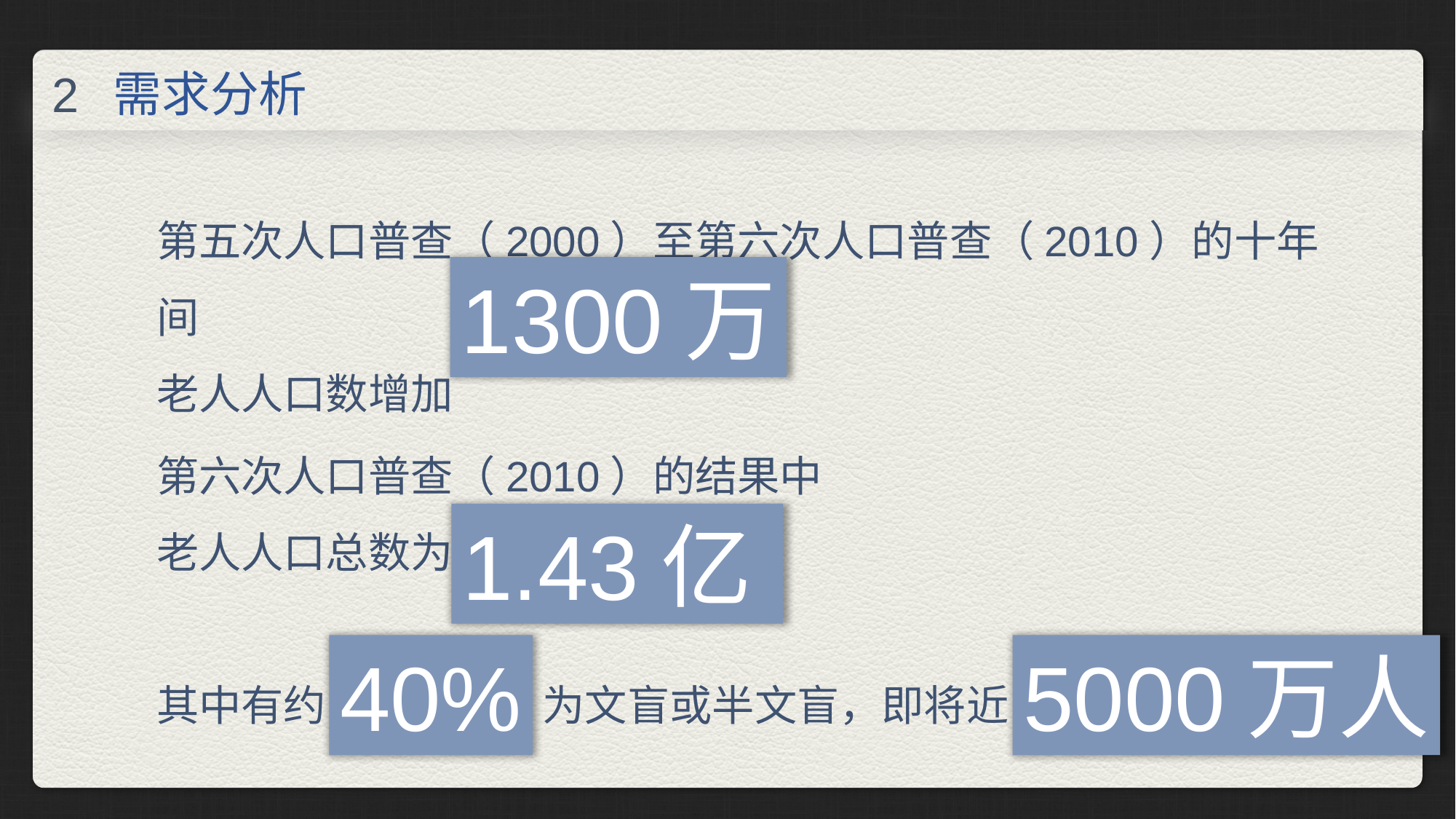

需求分析
2
第五次人口普查（2000）至第六次人口普查（2010）的十年间
老人人口数增加
1300万
第六次人口普查（2010）的结果中
老人人口总数为

其中有约	为文盲或半文盲，即将近
1.43亿
5000万人
40%